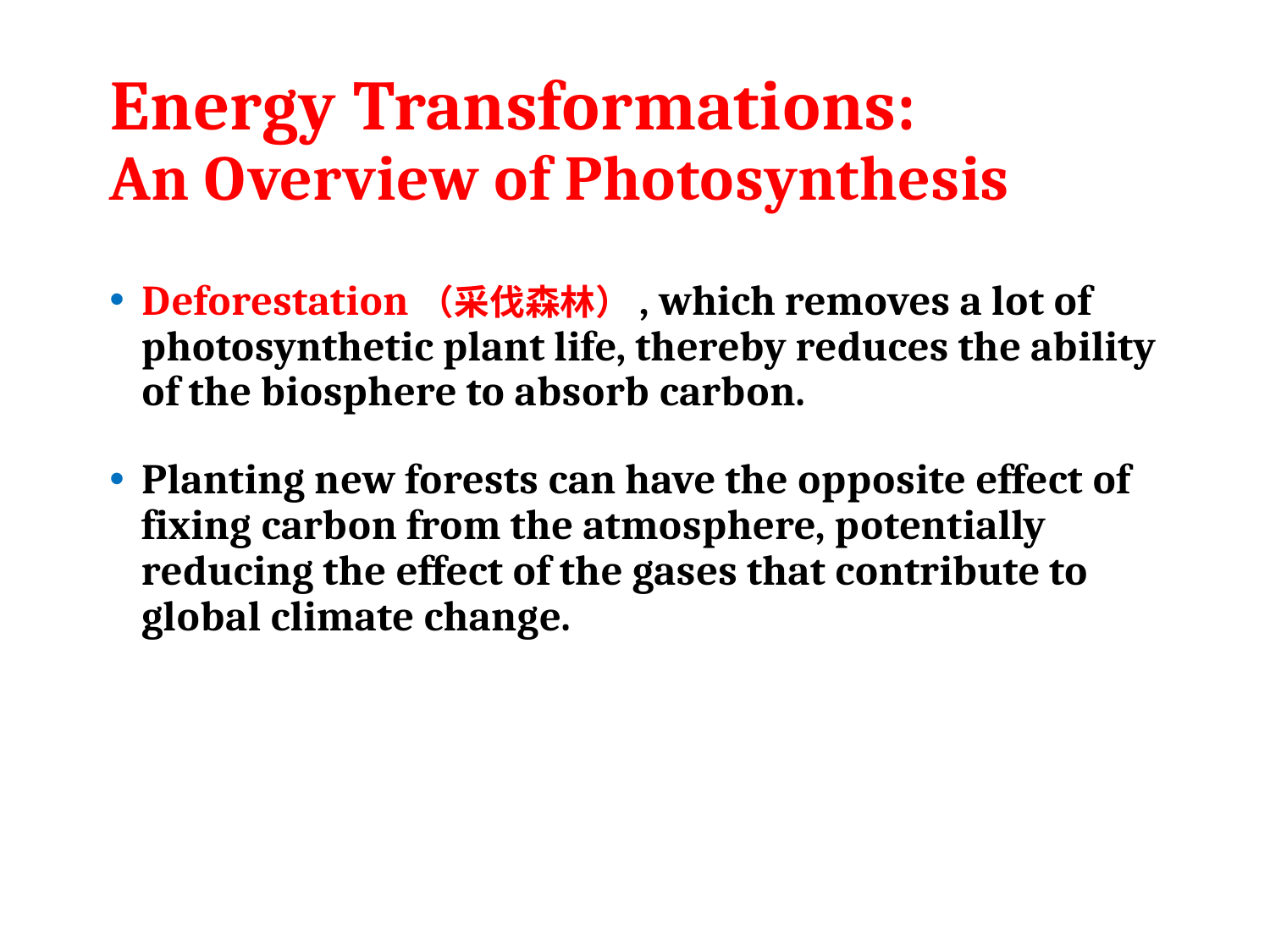

# Energy Transformations: An Overview of Photosynthesis
Deforestation（采伐森林）, which removes a lot of photosynthetic plant life, thereby reduces the ability of the biosphere to absorb carbon.
Planting new forests can have the opposite effect of fixing carbon from the atmosphere, potentially reducing the effect of the gases that contribute to global climate change.